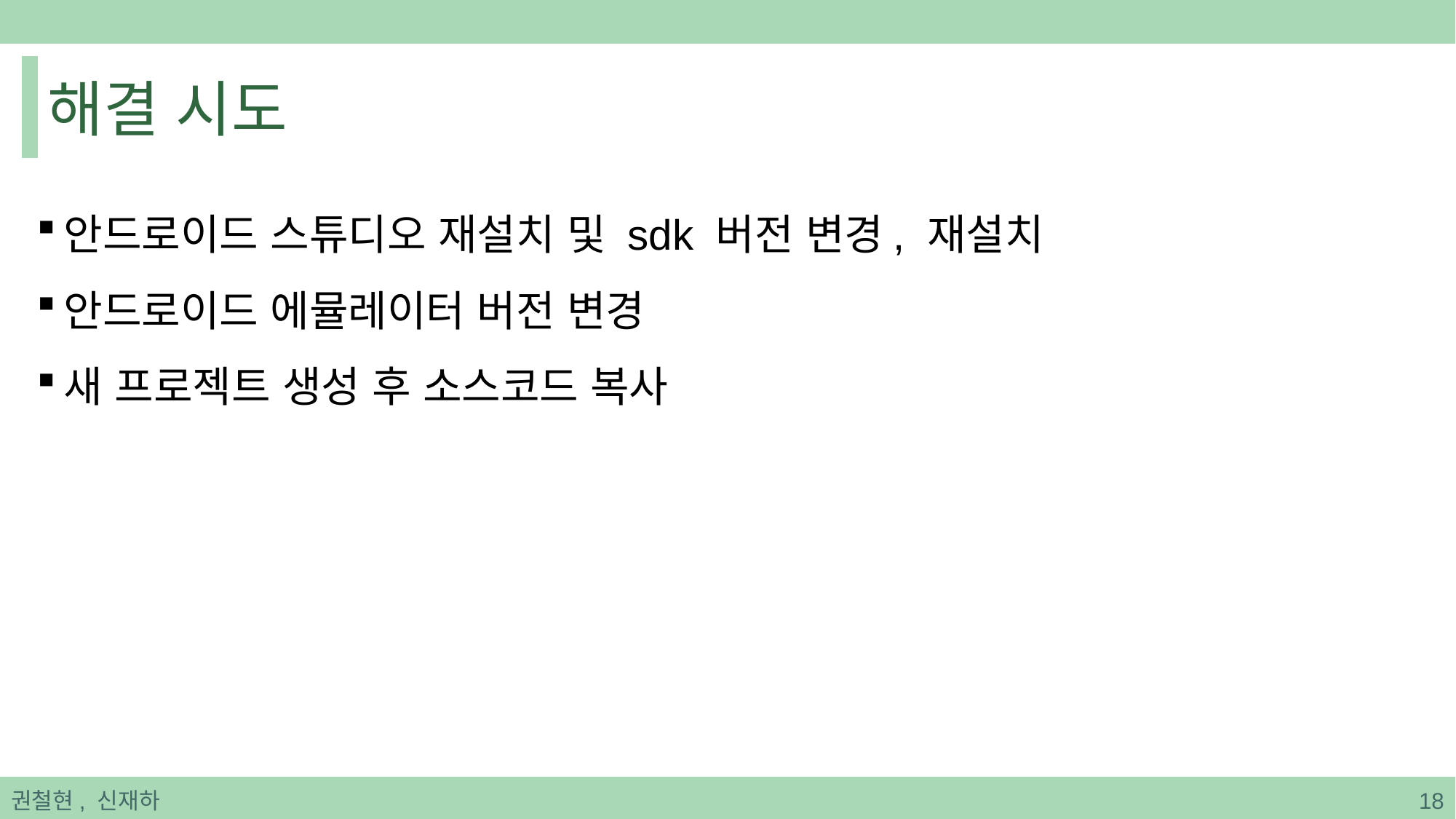

# 해결 시도
안드로이드 스튜디오 재설치 및 sdk 버전 변경, 재설치
안드로이드 에뮬레이터 버전 변경
새 프로젝트 생성 후 소스코드 복사
권철현, 신재하
18